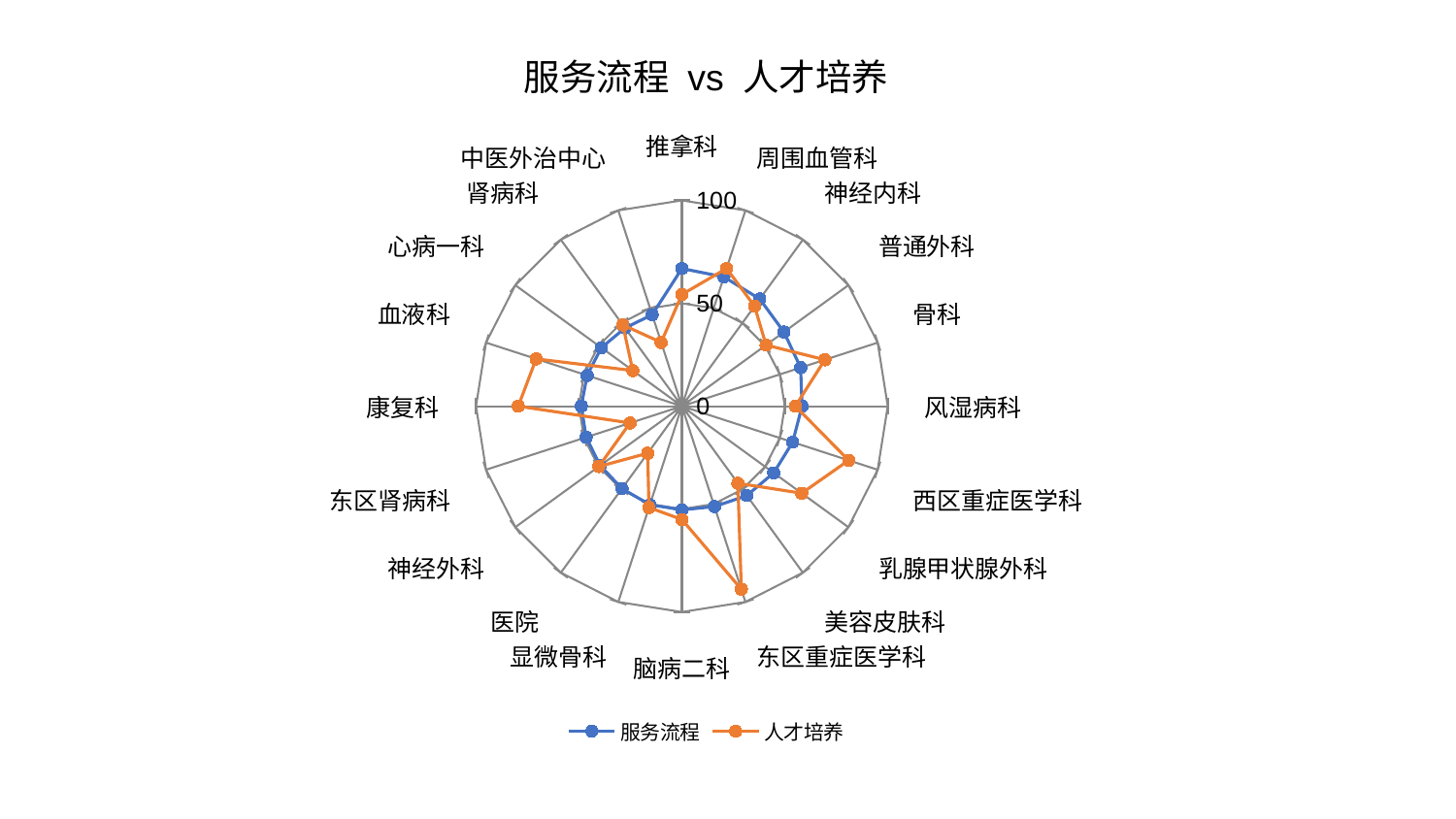

### Chart: 服务流程 vs 人才培养

| Category | 服务流程 | 人才培养 |
|---|---|---|
| 推拿科 | 66.89831586029081 | 54.29292327163441 |
| 周围血管科 | 66.05026334595824 | 70.35868287339586 |
| 神经内科 | 64.41416495354778 | 60.08921832390305 |
| 普通外科 | 61.29282781816333 | 50.56296159381497 |
| 骨科 | 60.67692429871586 | 73.03894887316802 |
| 风湿病科 | 58.403511904131 | 55.13707327726646 |
| 西区重症医学科 | 56.58896278535115 | 85.1837354872175 |
| 乳腺甲状腺外科 | 55.15276180439304 | 71.98186611597943 |
| 美容皮肤科 | 53.68534897565715 | 46.293145655712316 |
| 东区重症医学科 | 51.31325451135725 | 93.53064679534265 |
| 脑病二科 | 50.3769446096733 | 55.05926440346923 |
| 显微骨科 | 50.34498770013815 | 51.77963790222926 |
| 医院 | 49.495429413989996 | 28.263621926731684 |
| 神经外科 | 49.04624085622382 | 49.88474222772399 |
| 东区肾病科 | 48.89807720205817 | 26.442873316183682 |
| 康复科 | 48.846587767565495 | 79.47683968383474 |
| 血液科 | 48.389741239438365 | 74.41158716910527 |
| 心病一科 | 48.351423083697654 | 29.474373855395537 |
| 肾病科 | 46.97268445430933 | 48.80085470486211 |
| 中医外治中心 | 46.7380455080405 | 32.580467103630276 |
66